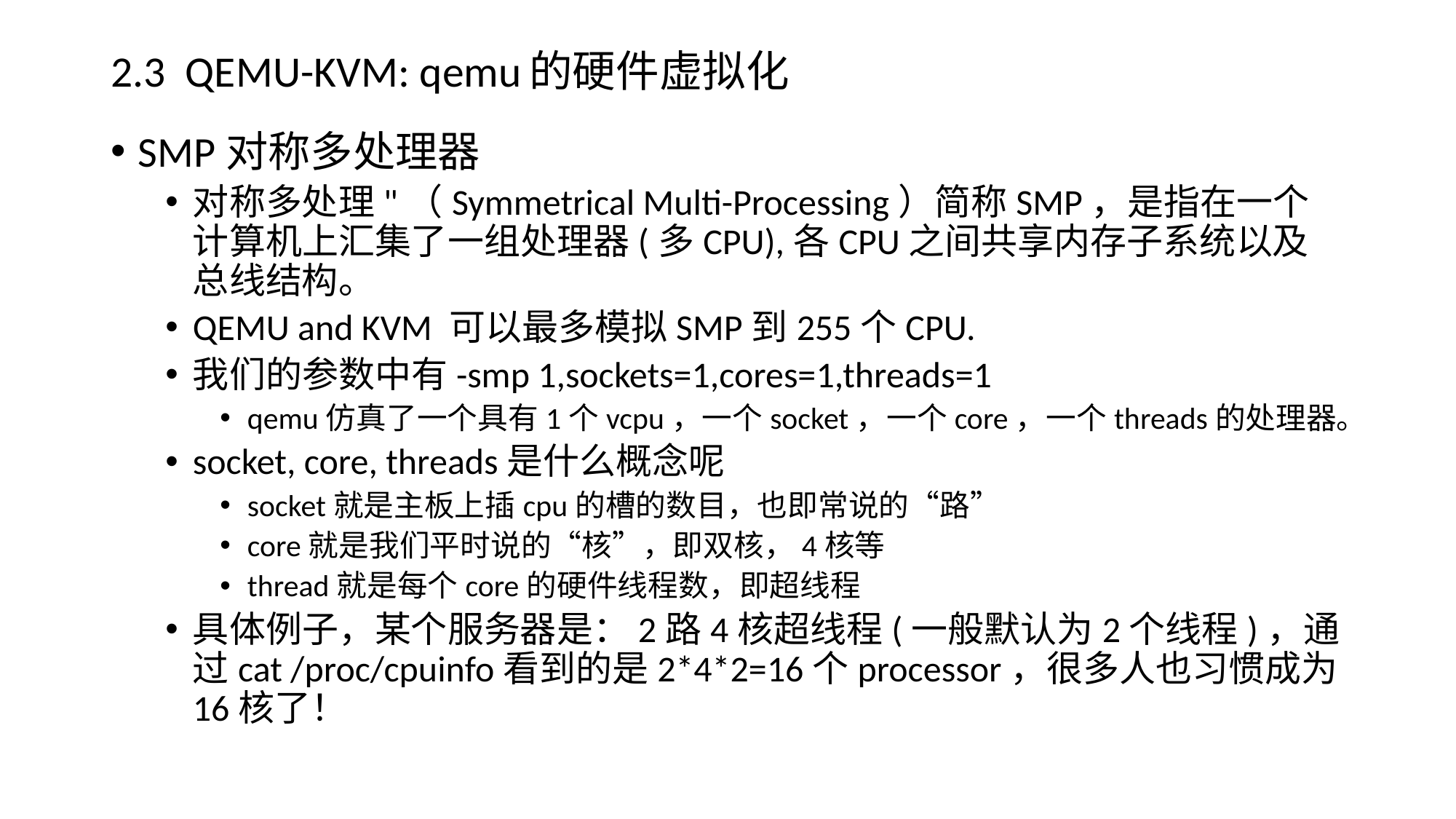

# 2.3  QEMU-KVM: qemu的硬件虚拟化
SMP对称多处理器
对称多处理"（Symmetrical Multi-Processing）简称SMP，是指在一个计算机上汇集了一组处理器(多CPU),各CPU之间共享内存子系统以及总线结构。
QEMU and KVM 可以最多模拟SMP到255个CPU.
我们的参数中有-smp 1,sockets=1,cores=1,threads=1
qemu仿真了一个具有1个vcpu，一个socket，一个core，一个threads的处理器。
socket, core, threads是什么概念呢
socket就是主板上插cpu的槽的数目，也即常说的“路”
core就是我们平时说的“核”，即双核，4核等
thread就是每个core的硬件线程数，即超线程
具体例子，某个服务器是：2路4核超线程(一般默认为2个线程)，通过cat /proc/cpuinfo看到的是2*4*2=16个processor，很多人也习惯成为16核了！